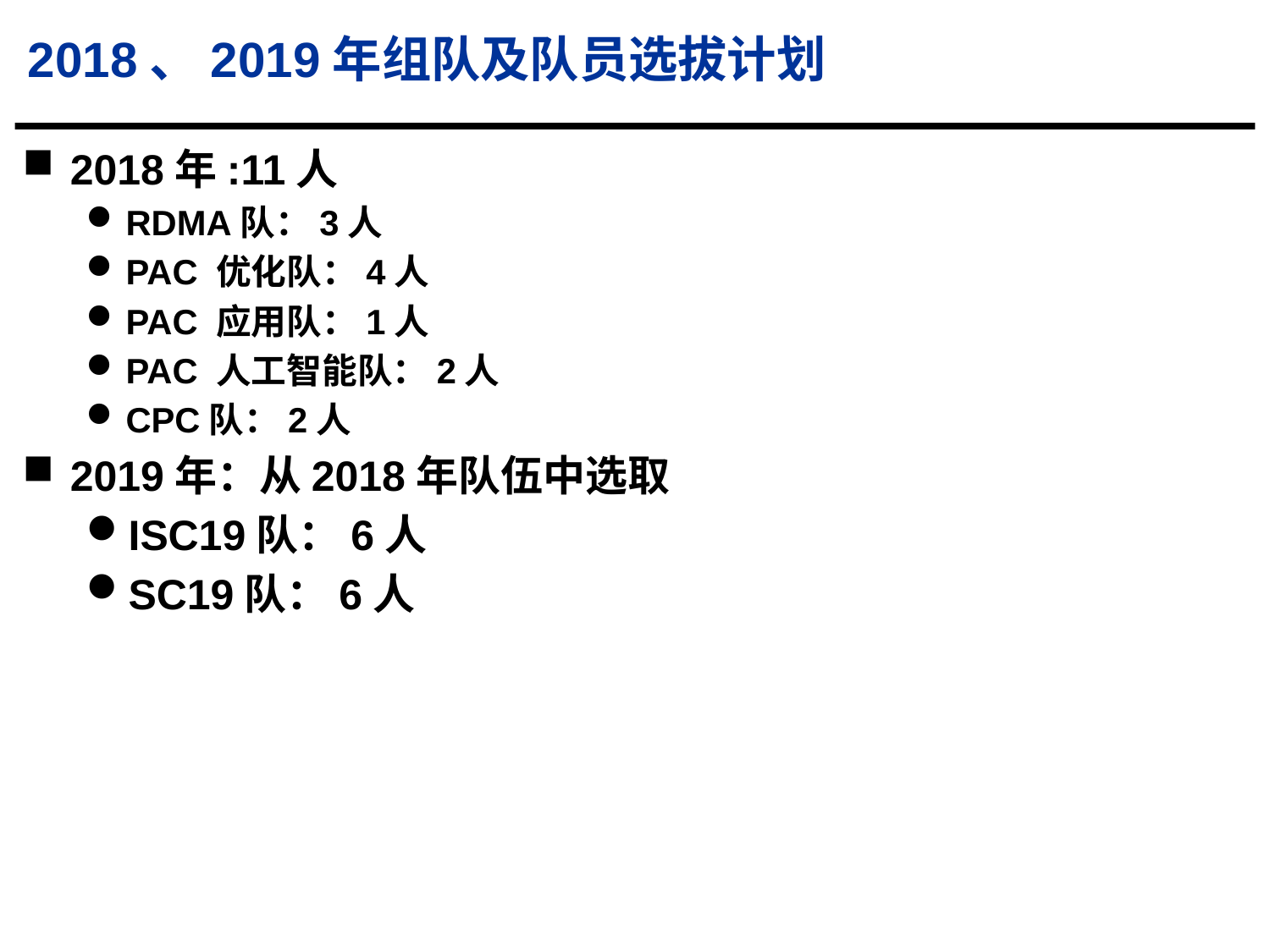

2018、2019年组队及队员选拔计划
2018年:11人
RDMA队：3人
PAC 优化队：4人
PAC 应用队：1人
PAC 人工智能队：2人
CPC队：2人
2019年：从2018年队伍中选取
ISC19队：6人
SC19队：6人